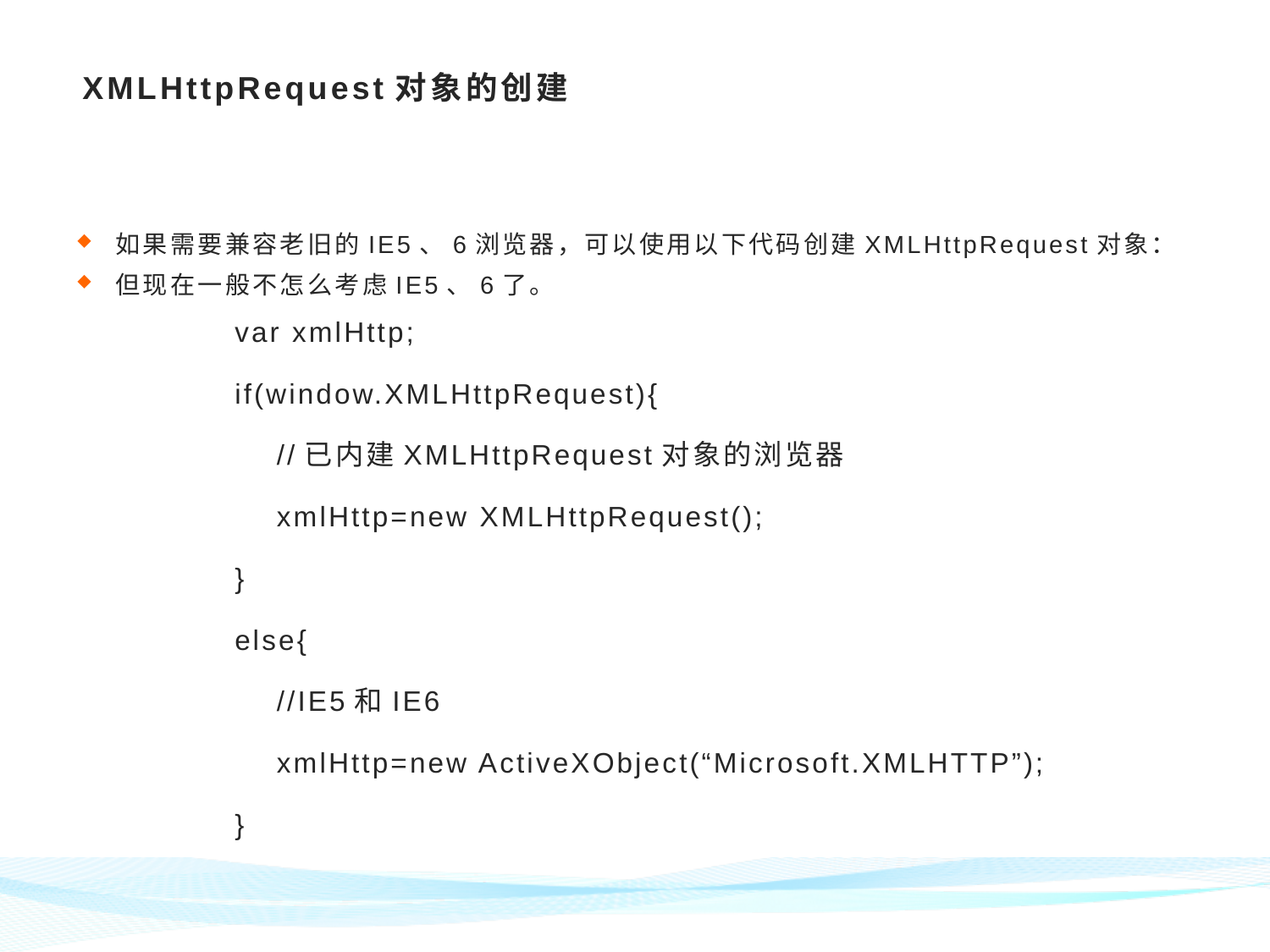

# XMLHttpRequest对象的创建
如果需要兼容老旧的IE5、6浏览器，可以使用以下代码创建XMLHttpRequest对象：
但现在一般不怎么考虑IE5、6了。
var xmlHttp;
if(window.XMLHttpRequest){
    //已内建XMLHttpRequest对象的浏览器
    xmlHttp=new XMLHttpRequest();
}
else{
    //IE5和IE6
    xmlHttp=new ActiveXObject(“Microsoft.XMLHTTP”);
}
222